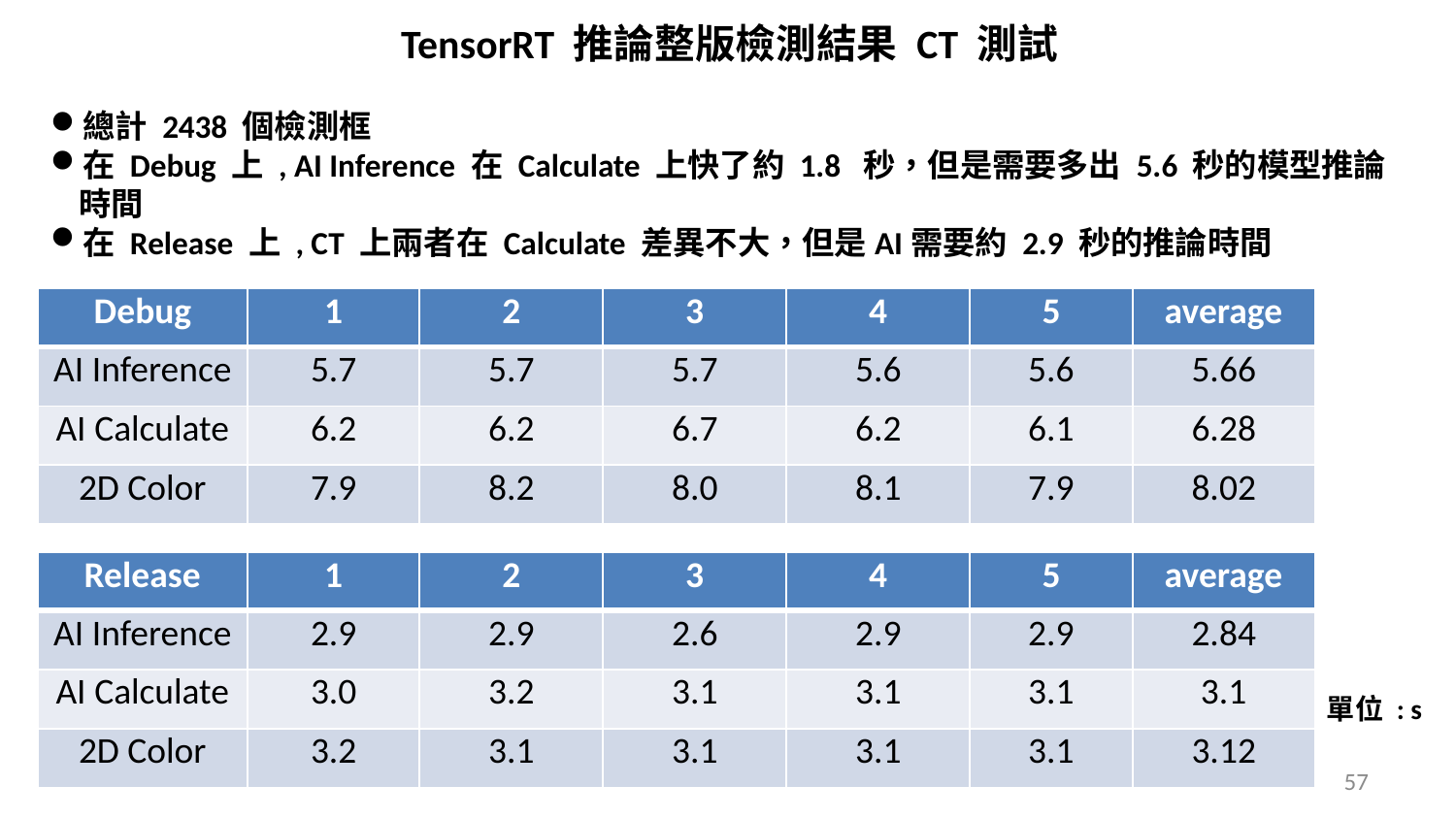

TensorRT 推論整版檢測結果 CT 測試
總計 2438 個檢測框
在 Debug 上 , AI Inference 在 Calculate 上快了約 1.8  秒，但是需要多出 5.6 秒的模型推論時間
在 Release 上 , CT 上兩者在 Calculate 差異不大，但是AI需要約 2.9 秒的推論時間
| Debug | 1 | 2 | 3 | 4 | 5 | average |
| --- | --- | --- | --- | --- | --- | --- |
| AI Inference | 5.7 | 5.7 | 5.7 | 5.6 | 5.6 | 5.66 |
| AI Calculate | 6.2 | 6.2 | 6.7 | 6.2 | 6.1 | 6.28 |
| 2D Color | 7.9 | 8.2 | 8.0 | 8.1 | 7.9 | 8.02 |
| Release | 1 | 2 | 3 | 4 | 5 | average |
| --- | --- | --- | --- | --- | --- | --- |
| AI Inference | 2.9 | 2.9 | 2.6 | 2.9 | 2.9 | 2.84 |
| AI Calculate | 3.0 | 3.2 | 3.1 | 3.1 | 3.1 | 3.1 |
| 2D Color | 3.2 | 3.1 | 3.1 | 3.1 | 3.1 | 3.12 |
單位 : s
57